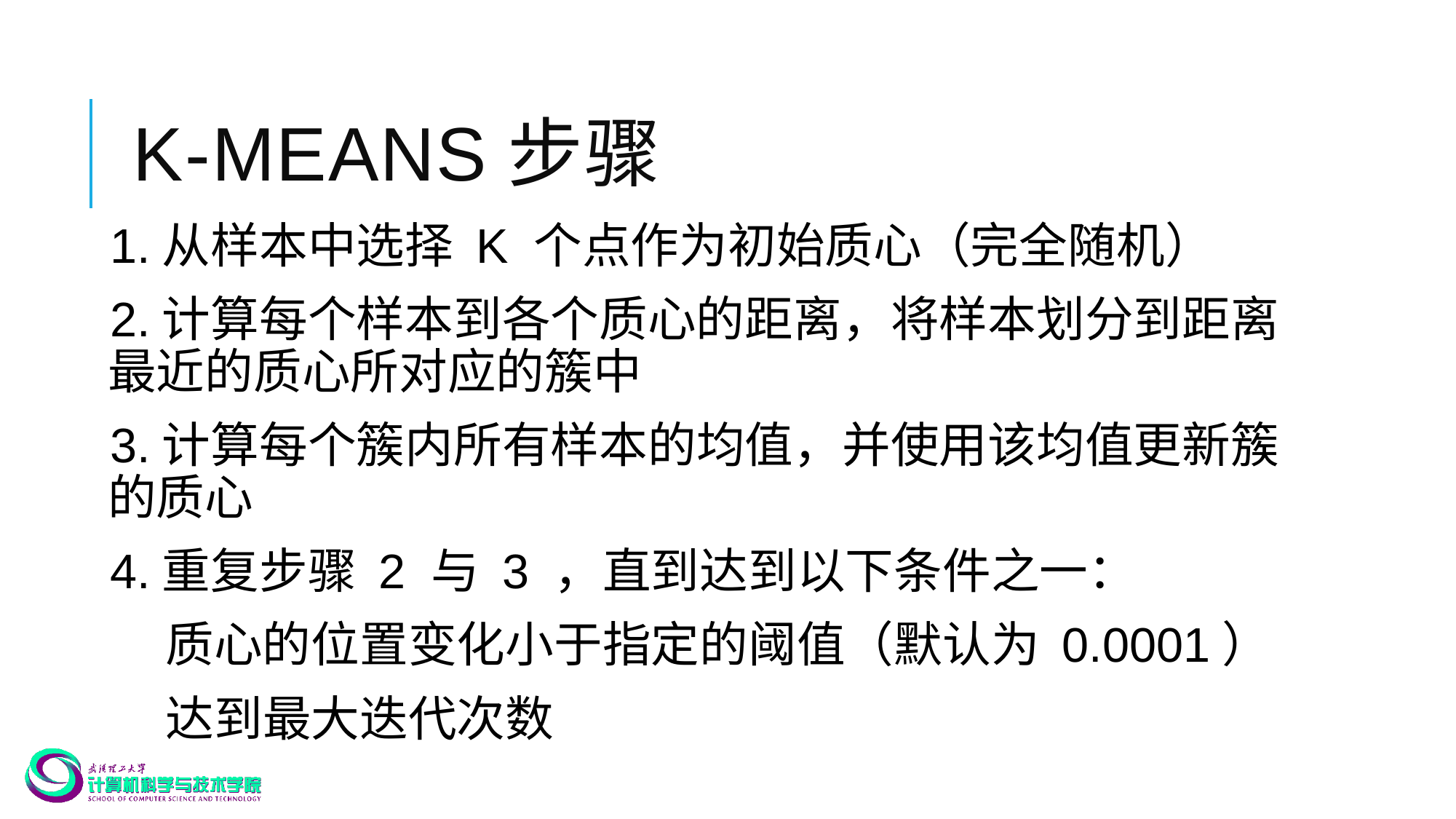

# K-Means步骤
1.从样本中选择 K 个点作为初始质心（完全随机）
2.计算每个样本到各个质心的距离，将样本划分到距离最近的质心所对应的簇中
3.计算每个簇内所有样本的均值，并使用该均值更新簇的质心
4.重复步骤 2 与 3 ，直到达到以下条件之一：
    质心的位置变化小于指定的阈值（默认为 0.0001）
    达到最大迭代次数